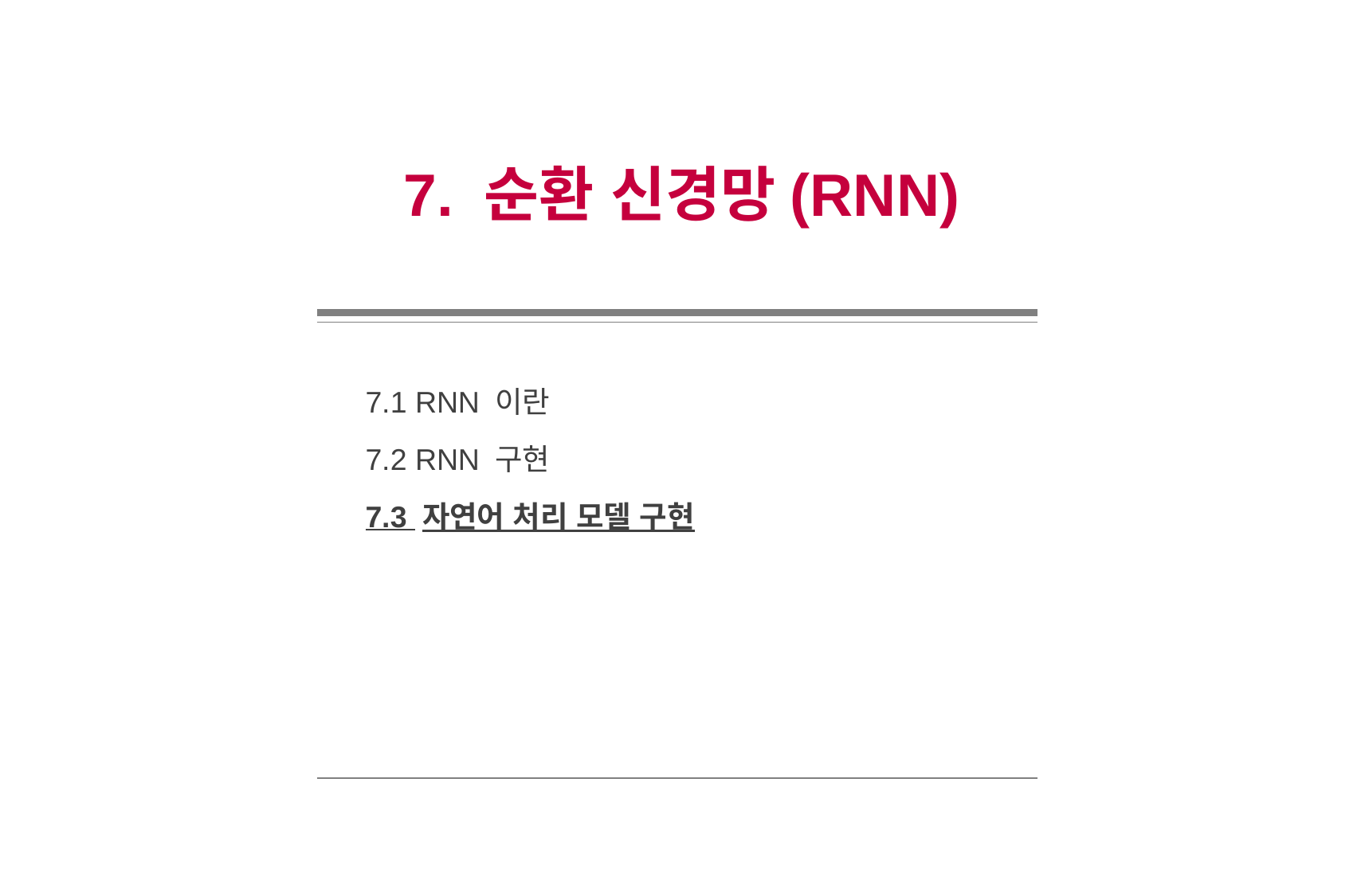

7. 순환 신경망(RNN)
7.1 RNN 이란
7.2 RNN 구현
7.3 자연어 처리 모델 구현